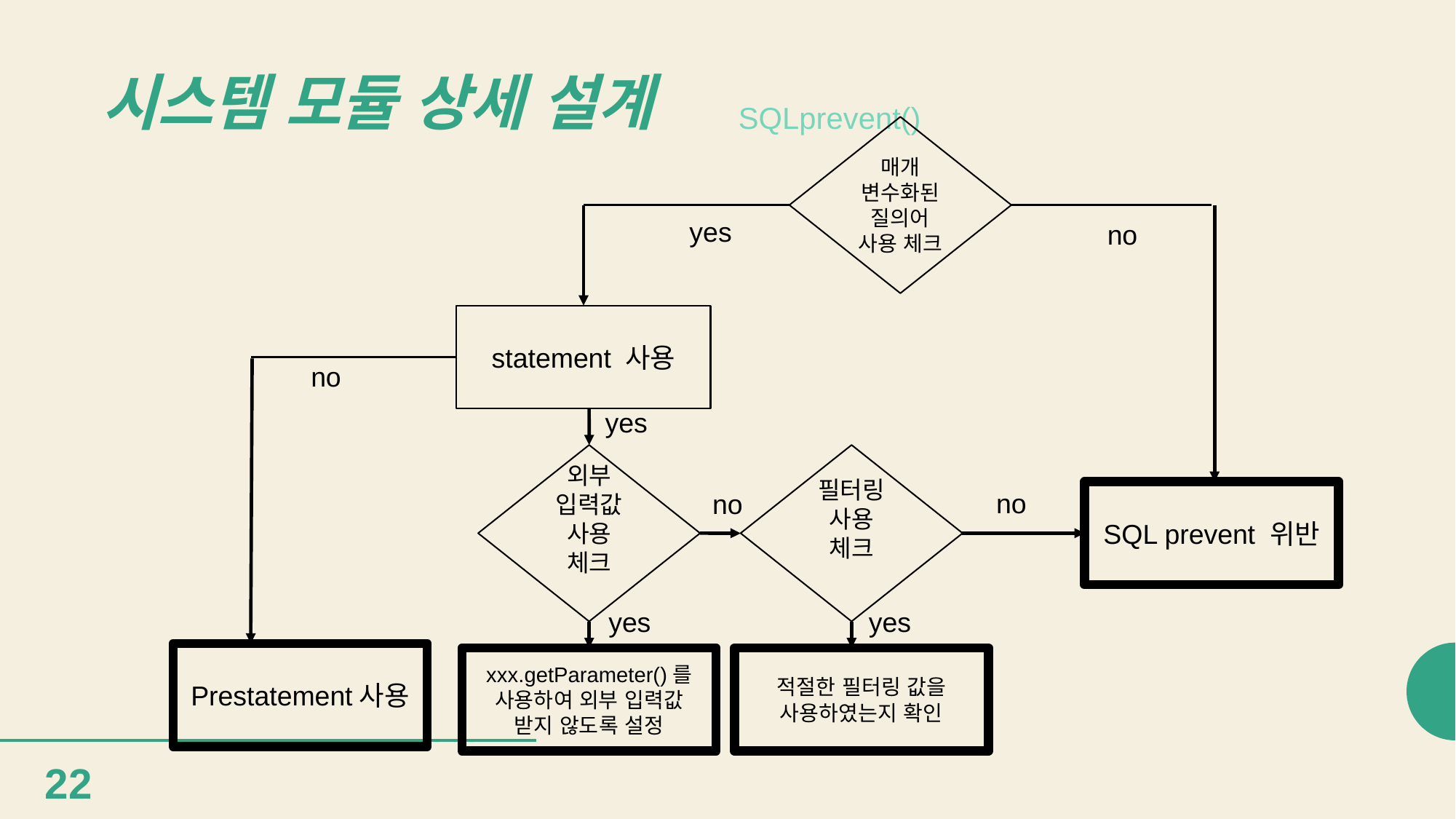

# 시스템 모듈 상세 설계
SQLprevent()
매개
변수화된 질의어 사용 체크
yes
no
statement 사용
no
yes
필터링
사용 체크

외부
입력값
사용 체크

no
no
SQL prevent 위반
yes
yes
Prestatement사용
xxx.getParameter()를 사용하여 외부 입력값 받지 않도록 설정
적절한 필터링 값을 사용하였는지 확인
22